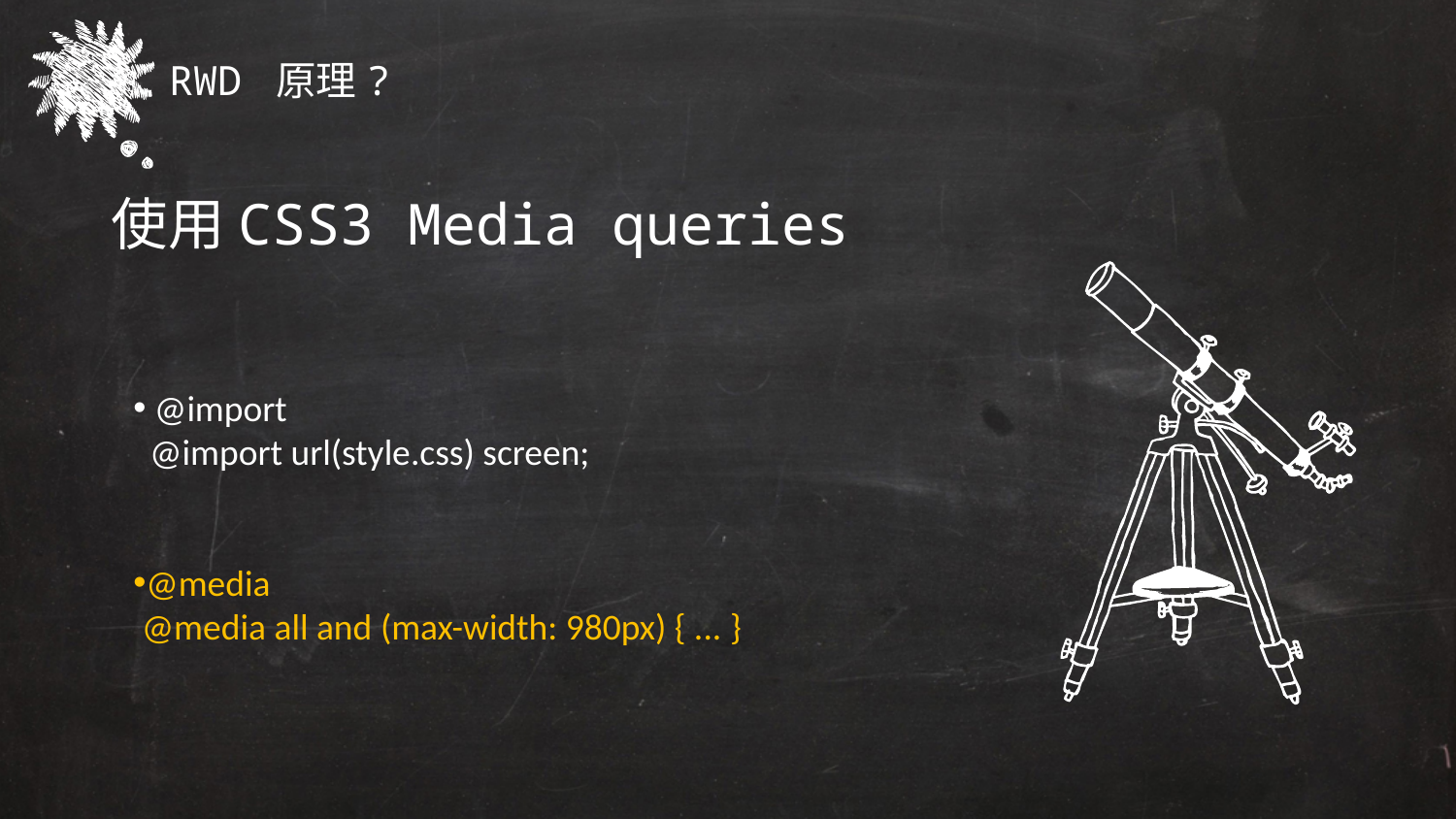

RWD 原理?

使用CSS3 Media queries

 @import
  @import url(style.css) screen;

@media
 @media all and (max-width: 980px) { ... }